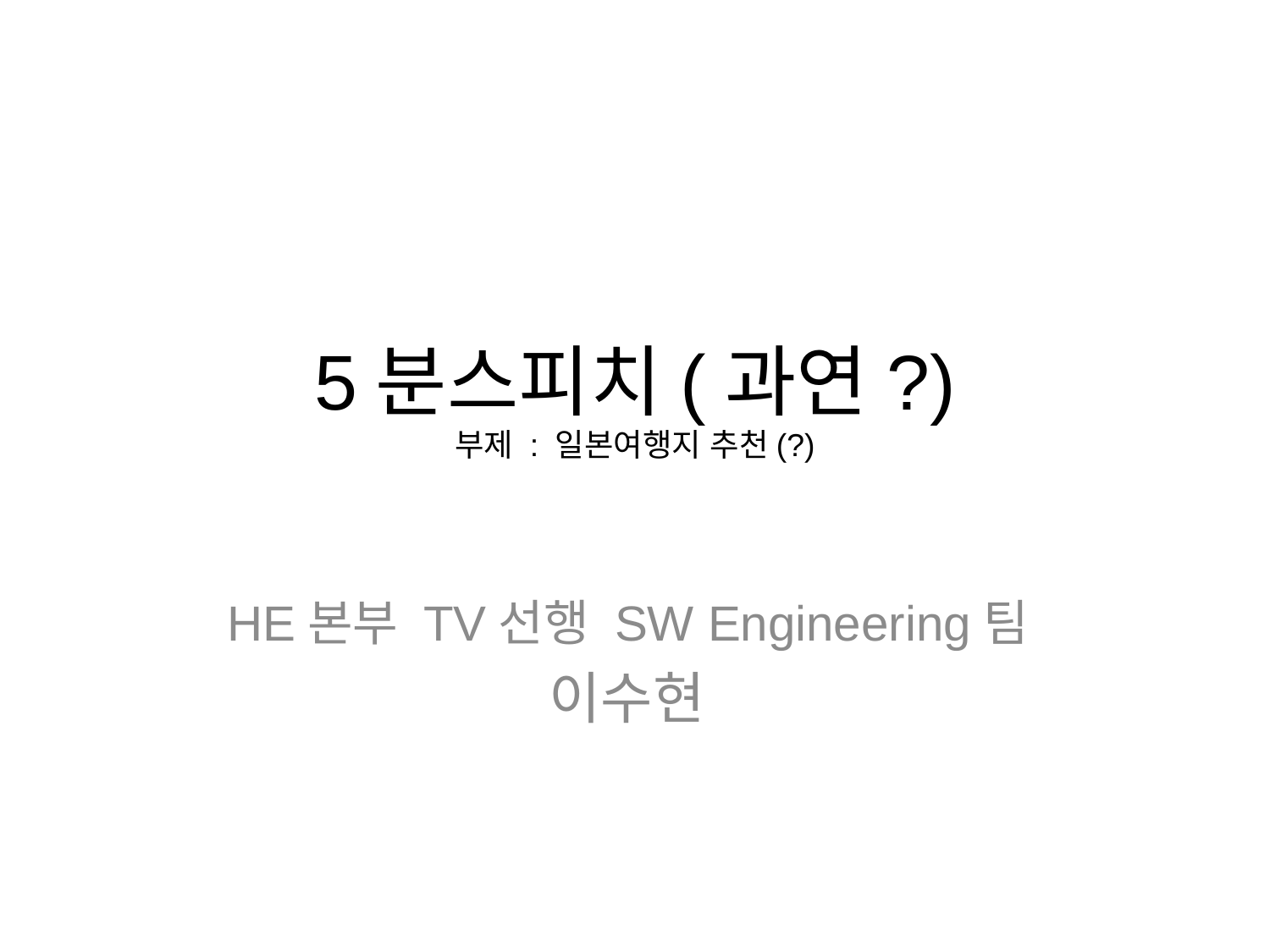

# 5분스피치(과연?) 부제 : 일본여행지 추천(?)
HE본부 TV선행 SW Engineering팀
이수현